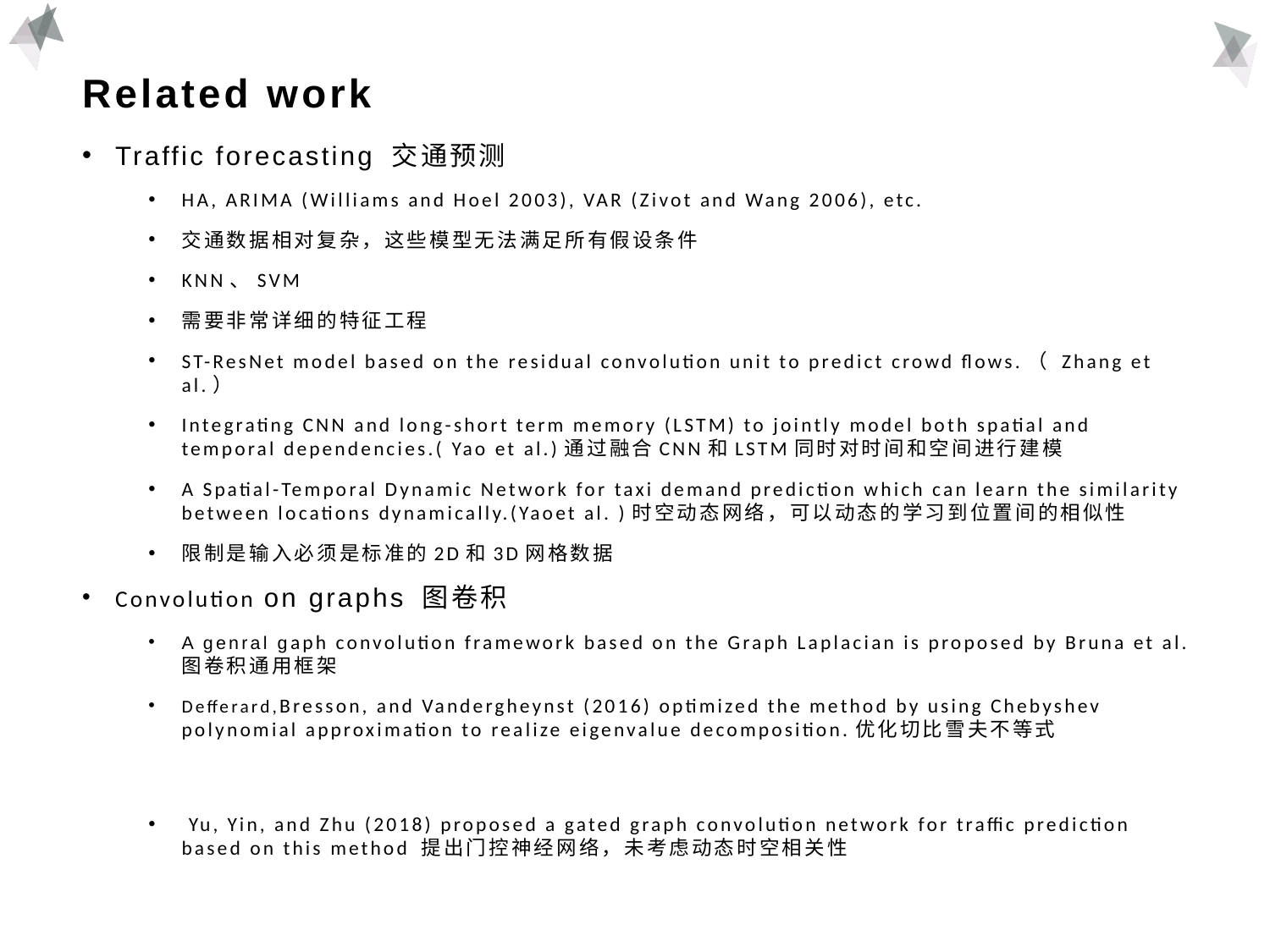

# Related work
Traffic forecasting 交通预测
HA, ARIMA (Williams and Hoel 2003), VAR (Zivot and Wang 2006), etc.
交通数据相对复杂，这些模型无法满足所有假设条件
KNN、SVM
需要非常详细的特征工程
ST-ResNet model based on the residual convolution unit to predict crowd flows.（ Zhang et al.）
Integrating CNN and long-short term memory (LSTM) to jointly model both spatial and temporal dependencies.( Yao et al.)通过融合CNN和LSTM同时对时间和空间进行建模
A Spatial-Temporal Dynamic Network for taxi demand prediction which can learn the similarity between locations dynamically.(Yaoet al. )时空动态网络，可以动态的学习到位置间的相似性
限制是输入必须是标准的2D和3D网格数据
Convolution on graphs 图卷积
A genral gaph convolution framework based on the Graph Laplacian is proposed by Bruna et al.图卷积通用框架
Defferard,Bresson, and Vandergheynst (2016) optimized the method by using Chebyshev polynomial approximation to realize eigenvalue decomposition.优化切比雪夫不等式

 Yu, Yin, and Zhu (2018) proposed a gated graph convolution network for traffic prediction based on this method 提出门控神经网络，未考虑动态时空相关性